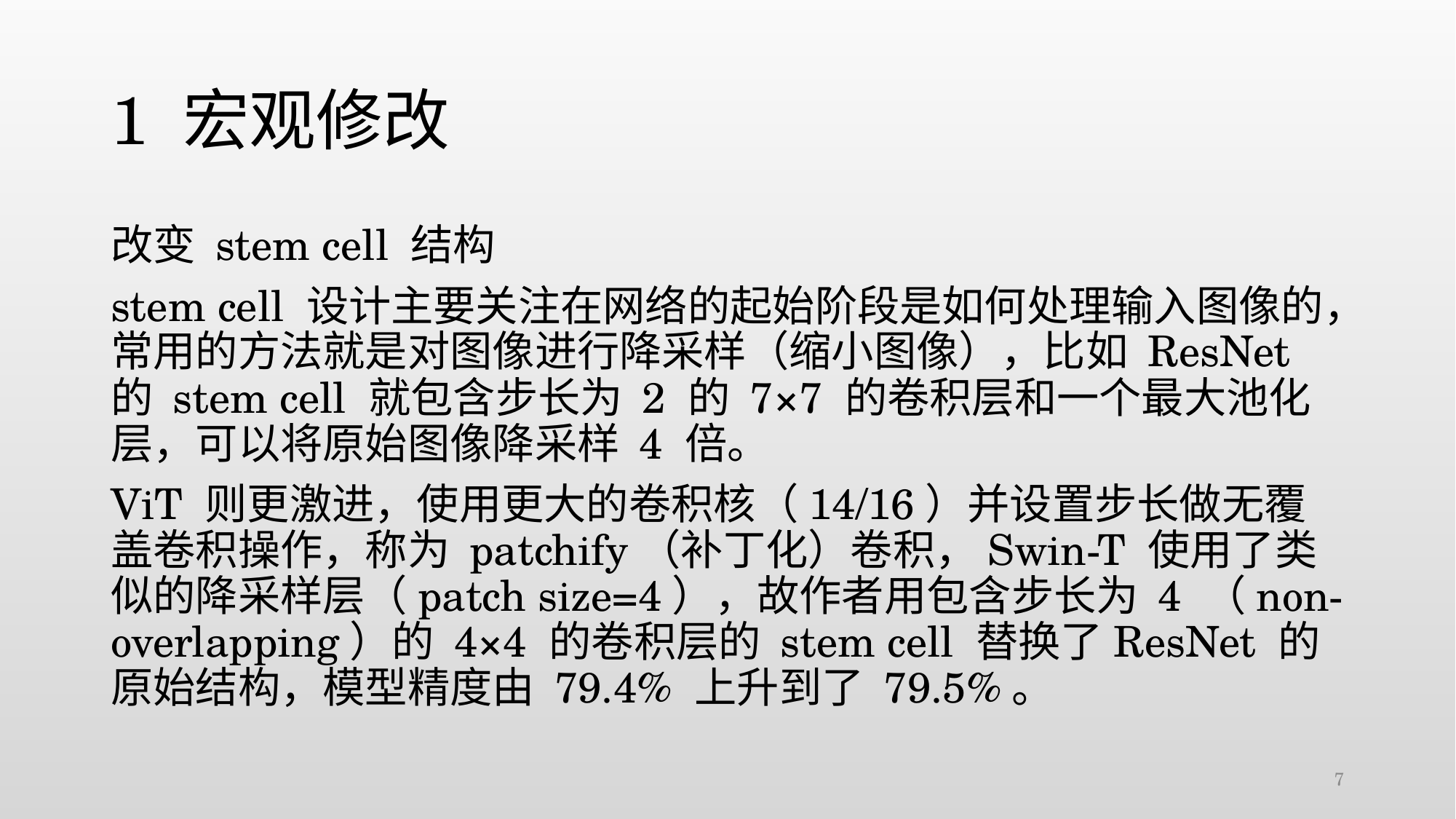

# 1 宏观修改
改变 stem cell 结构
stem cell 设计主要关注在网络的起始阶段是如何处理输入图像的，常用的方法就是对图像进行降采样（缩小图像），比如 ResNet 的 stem cell 就包含步长为 2 的 7×7 的卷积层和一个最大池化层，可以将原始图像降采样 4 倍。
ViT 则更激进，使用更大的卷积核（14/16）并设置步长做无覆盖卷积操作，称为 patchify（补丁化）卷积，Swin-T 使用了类似的降采样层（patch size=4），故作者用包含步长为 4 （non-overlapping）的 4×4 的卷积层的 stem cell 替换了ResNet 的原始结构，模型精度由 79.4% 上升到了 79.5%。
7